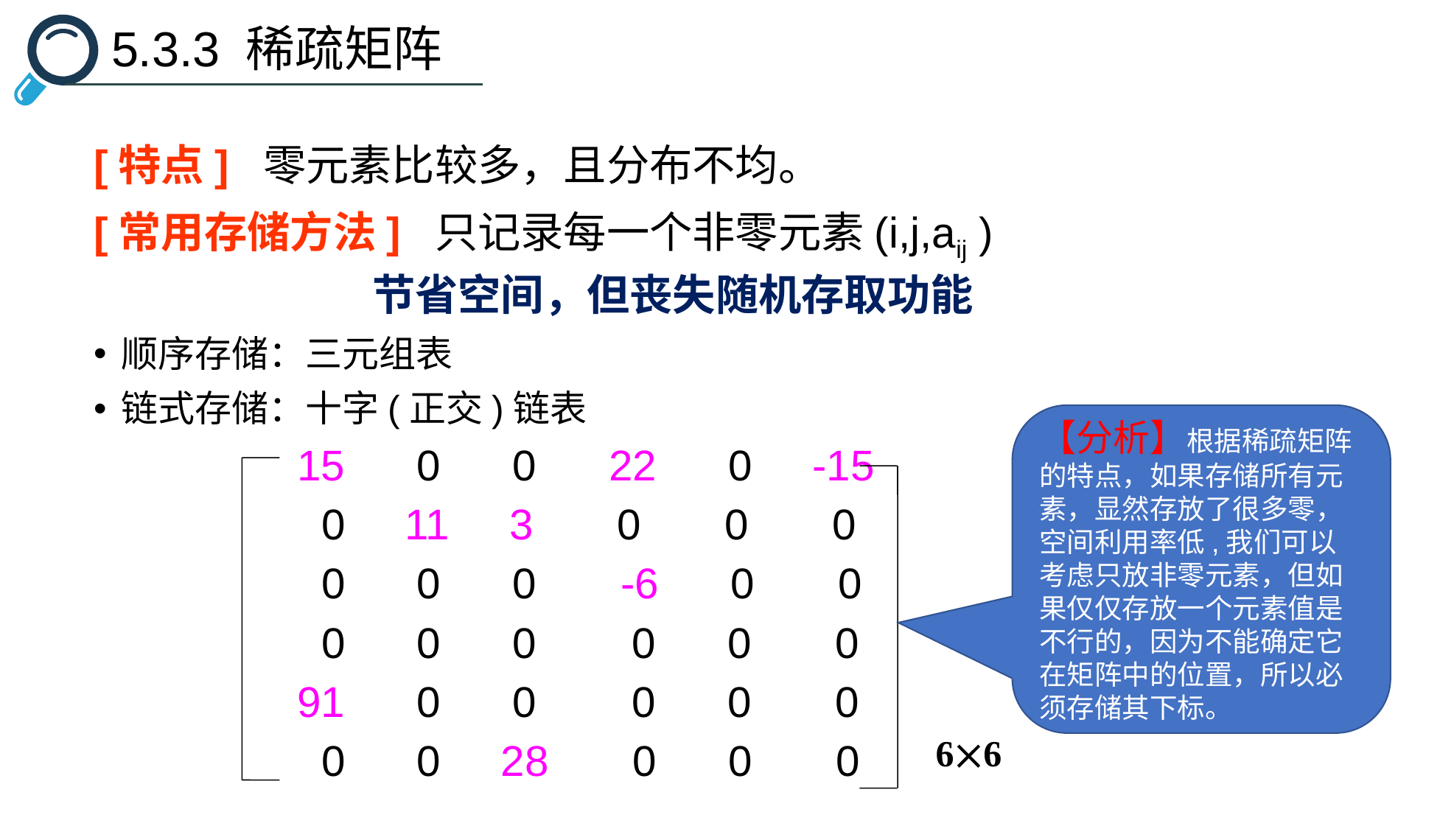

5.3.3 稀疏矩阵
[特点]  零元素比较多，且分布不均。
[常用存储方法]  只记录每一个非零元素(i,j,aij )
                            节省空间，但丧失随机存取功能
顺序存储：三元组表
链式存储：十字(正交)链表
                 15      0      0      22      0     -15
                   0     11     3       0       0       0
                   0      0      0       -6      0       0
                   0      0      0        0      0       0
                 91      0      0        0      0       0
                   0      0     28       0      0       0
【分析】根据稀疏矩阵的特点，如果存储所有元素，显然存放了很多零，空间利用率低,我们可以考虑只放非零元素，但如果仅仅存放一个元素值是不行的，因为不能确定它在矩阵中的位置，所以必须存储其下标。

6×6